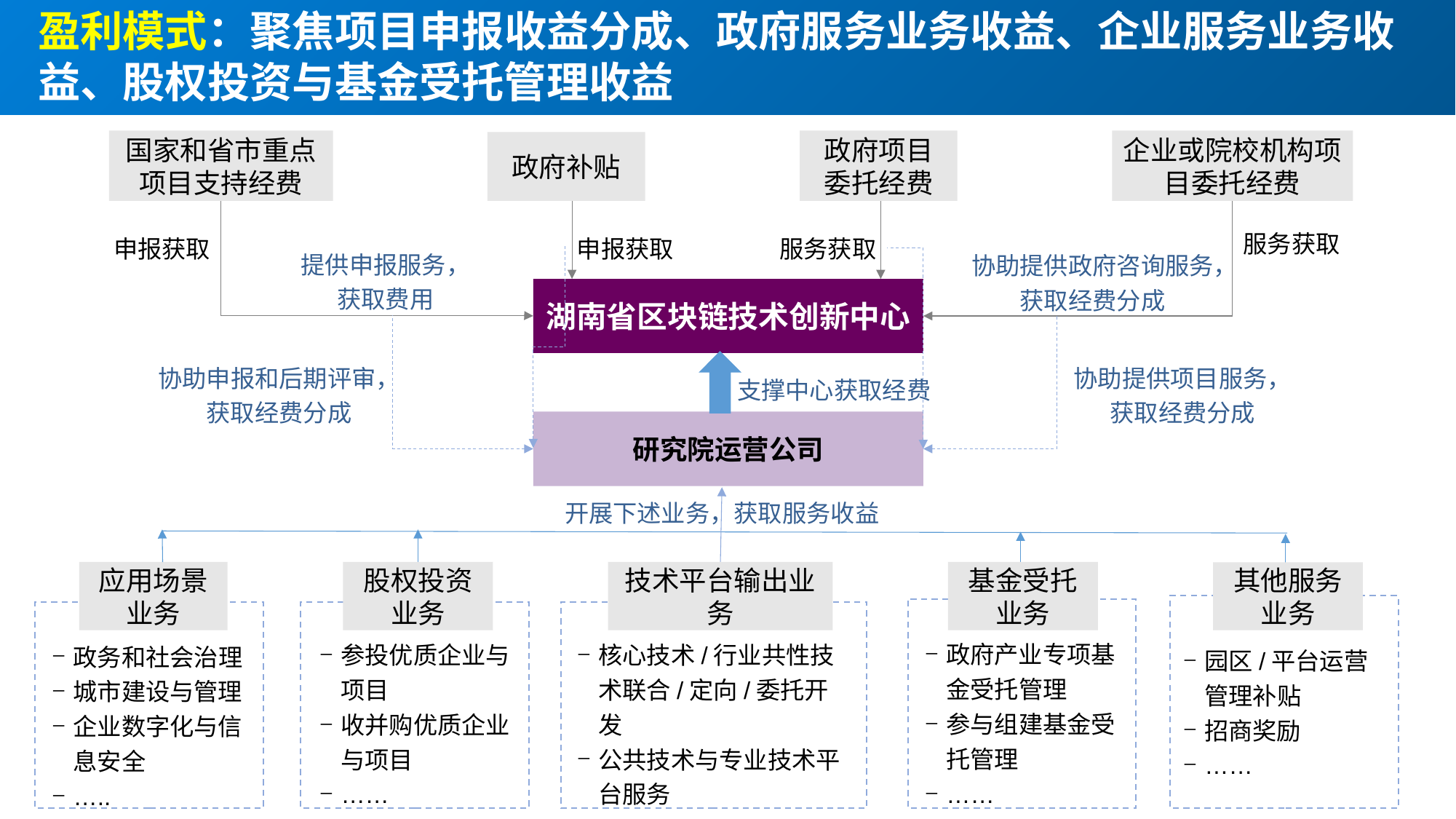

盈利模式：聚焦项目申报收益分成、政府服务业务收益、企业服务业务收益、股权投资与基金受托管理收益
国家和省市重点项目支持经费
政府项目委托经费
企业或院校机构项目委托经费
政府补贴
服务获取
申报获取
申报获取
服务获取
提供申报服务，
获取费用
协助提供政府咨询服务，获取经费分成
湖南省区块链技术创新中心
协助申报和后期评审，获取经费分成
协助提供项目服务，获取经费分成

支撑中心获取经费
研究院运营公司
开展下述业务，获取服务收益
应用场景
业务
股权投资业务
技术平台输出业务
基金受托业务
其他服务业务

政府产业专项基金受托管理
参与组建基金受托管理
……
参投优质企业与项目
收并购优质企业与项目
……
核心技术/行业共性技术联合/定向/委托开发
公共技术与专业技术平台服务
……
政务和社会治理
城市建设与管理
企业数字化与信息安全
…..
园区/平台运营管理补贴
招商奖励
……